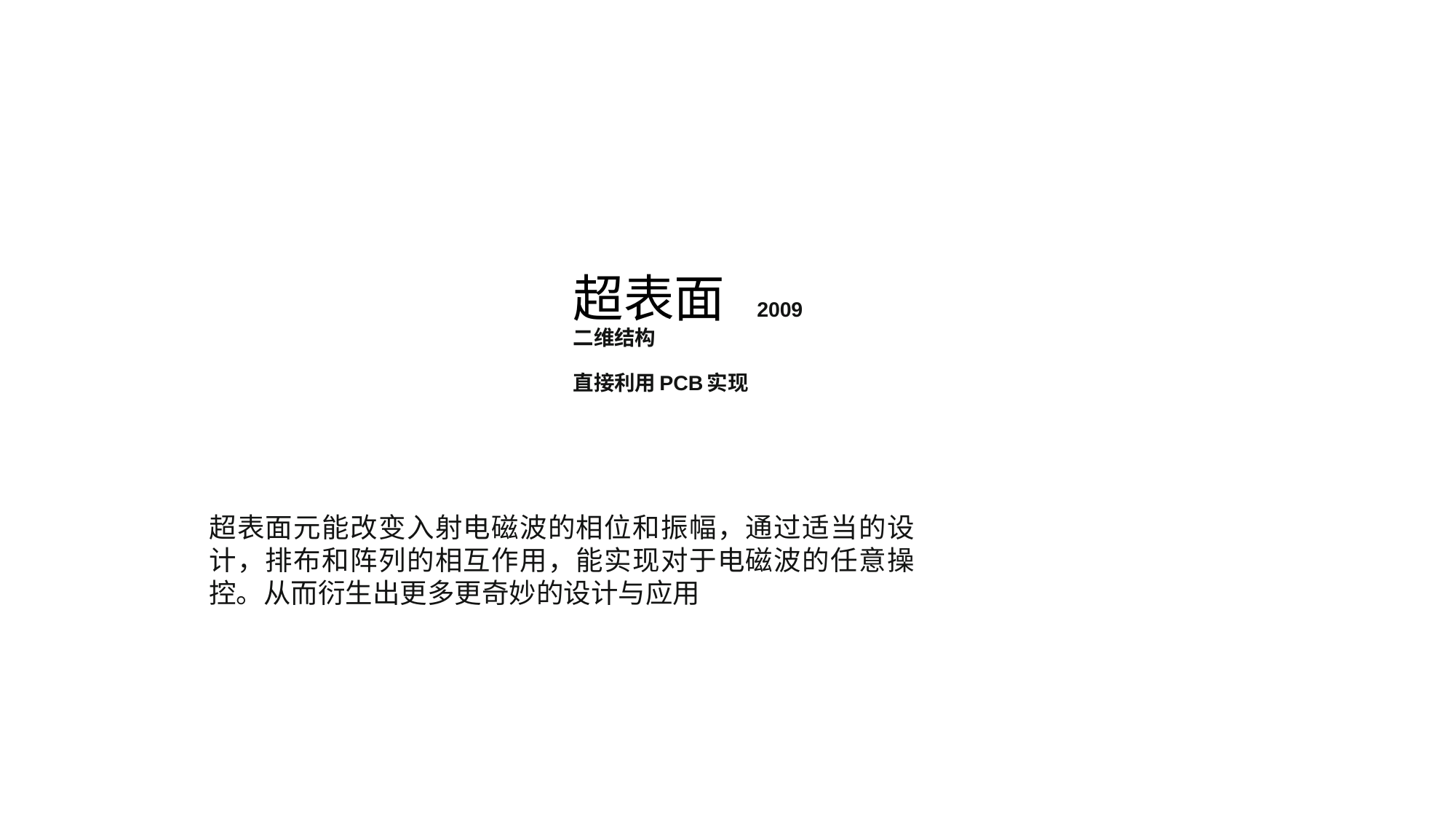

# 超表面  2009 二维结构 直接利用PCB实现
超表面元能改变入射电磁波的相位和振幅，通过适当的设计，排布和阵列的相互作用，能实现对于电磁波的任意操控。从而衍生出更多更奇妙的设计与应用